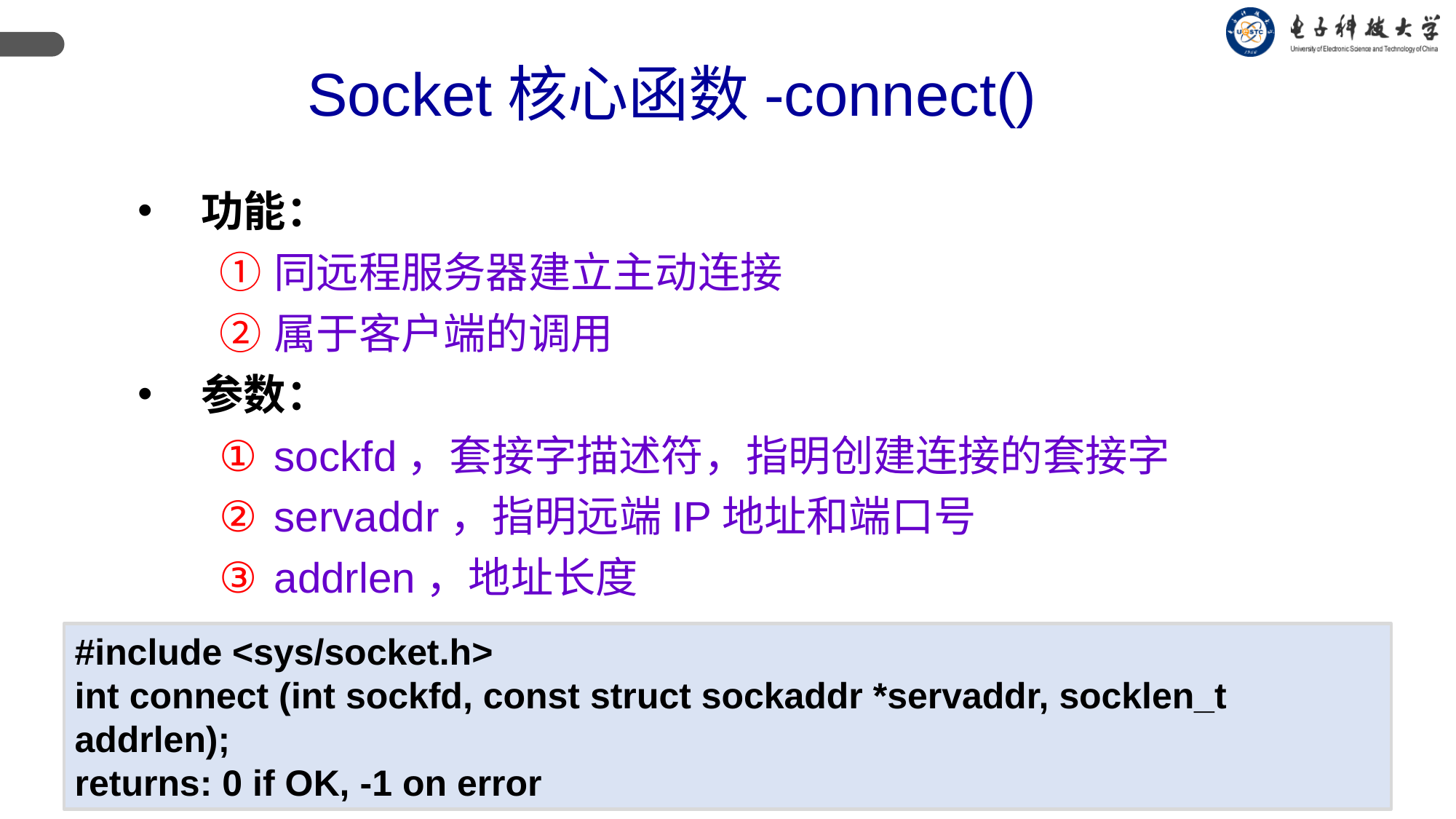

Socket核心函数-connect()
功能：
同远程服务器建立主动连接
属于客户端的调用
参数：
sockfd，套接字描述符，指明创建连接的套接字
servaddr，指明远端IP地址和端口号
addrlen，地址长度
#include <sys/socket.h>
int connect (int sockfd, const struct sockaddr *servaddr, socklen_t addrlen);
returns: 0 if OK, -1 on error